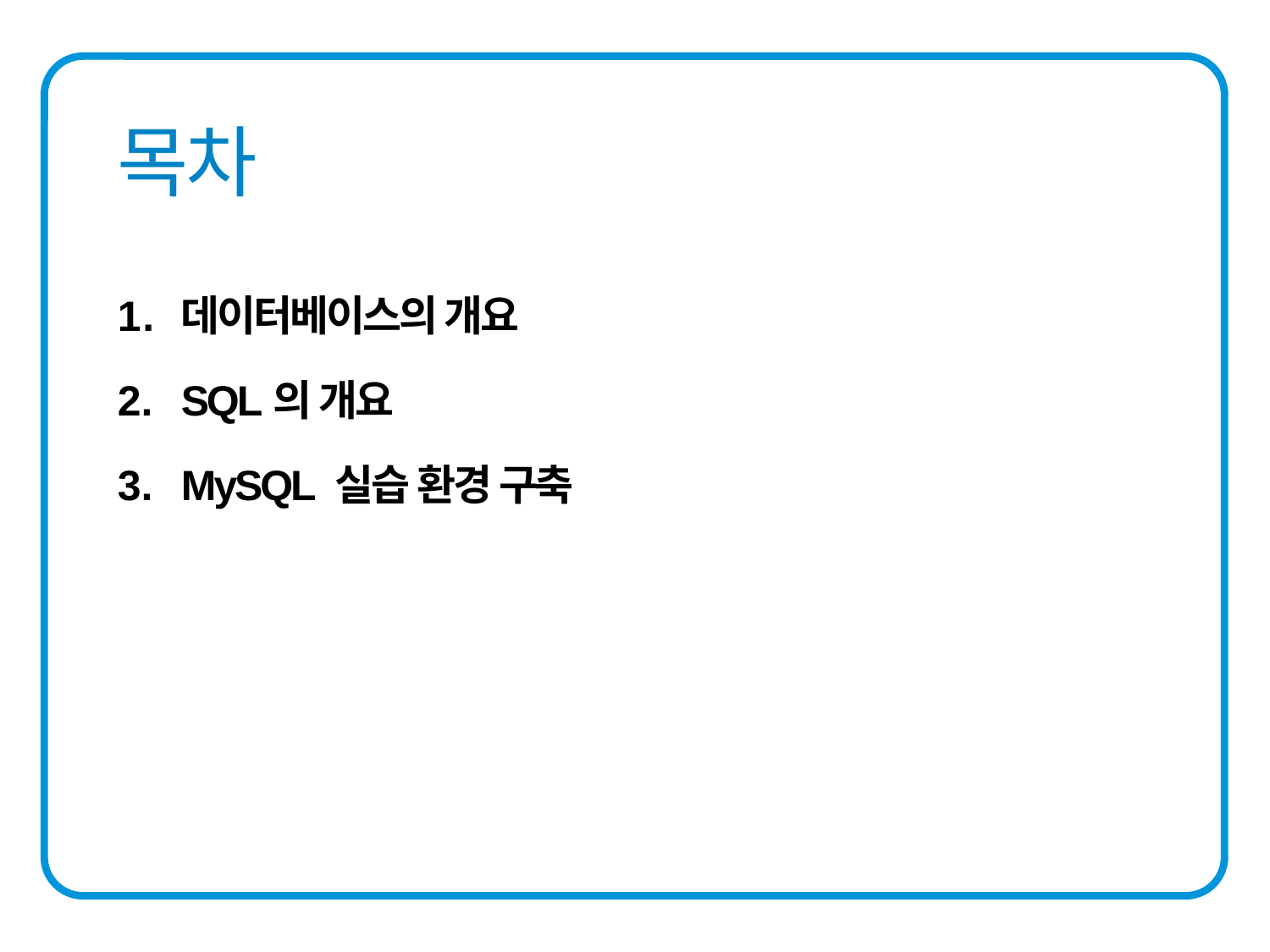

데이터베이스의 개요
SQL의 개요
MySQL 실습 환경 구축